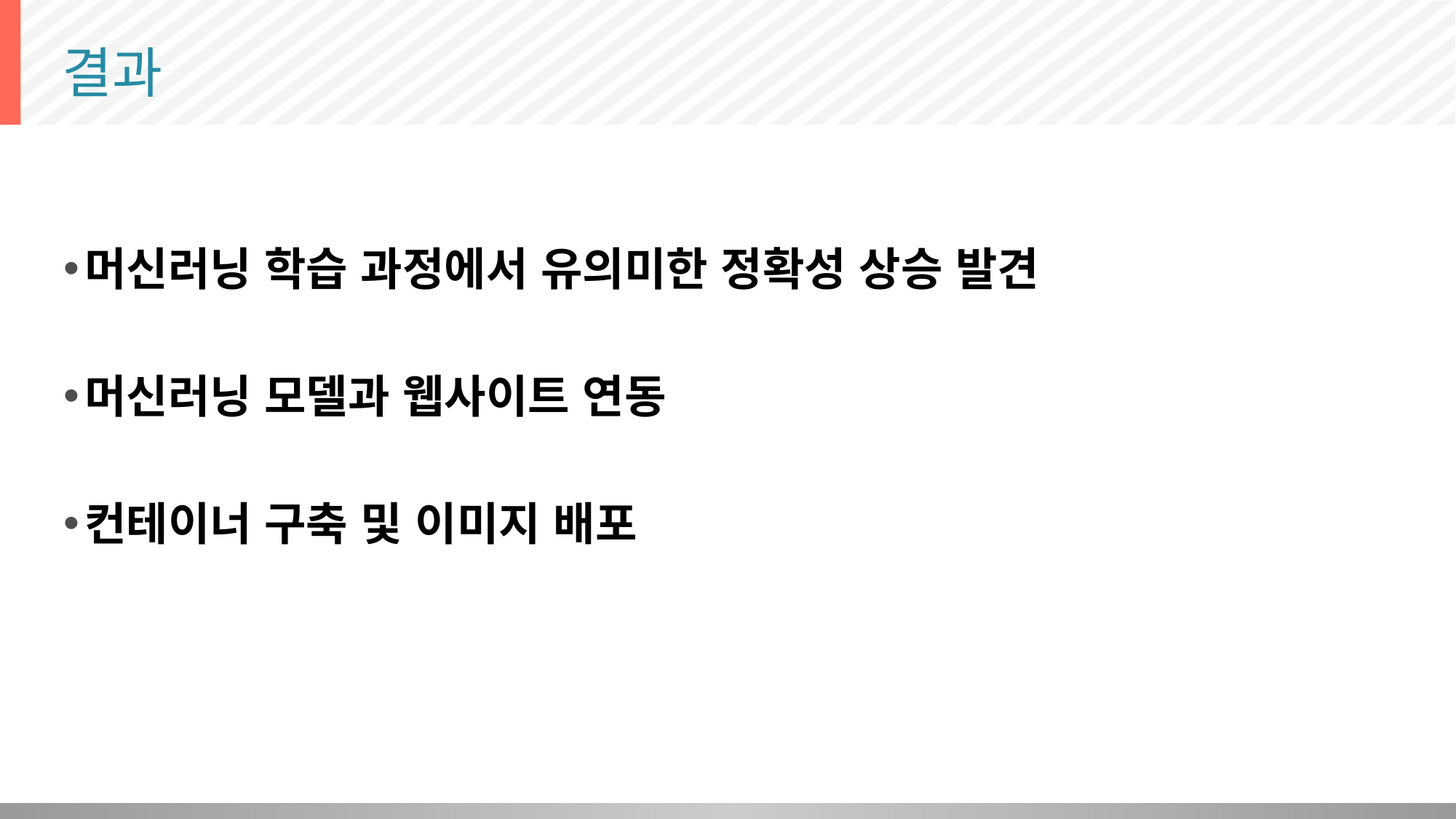

# 결과
머신러닝 학습 과정에서 유의미한 정확성 상승 발견

머신러닝 모델과 웹사이트 연동

컨테이너 구축 및 이미지 배포